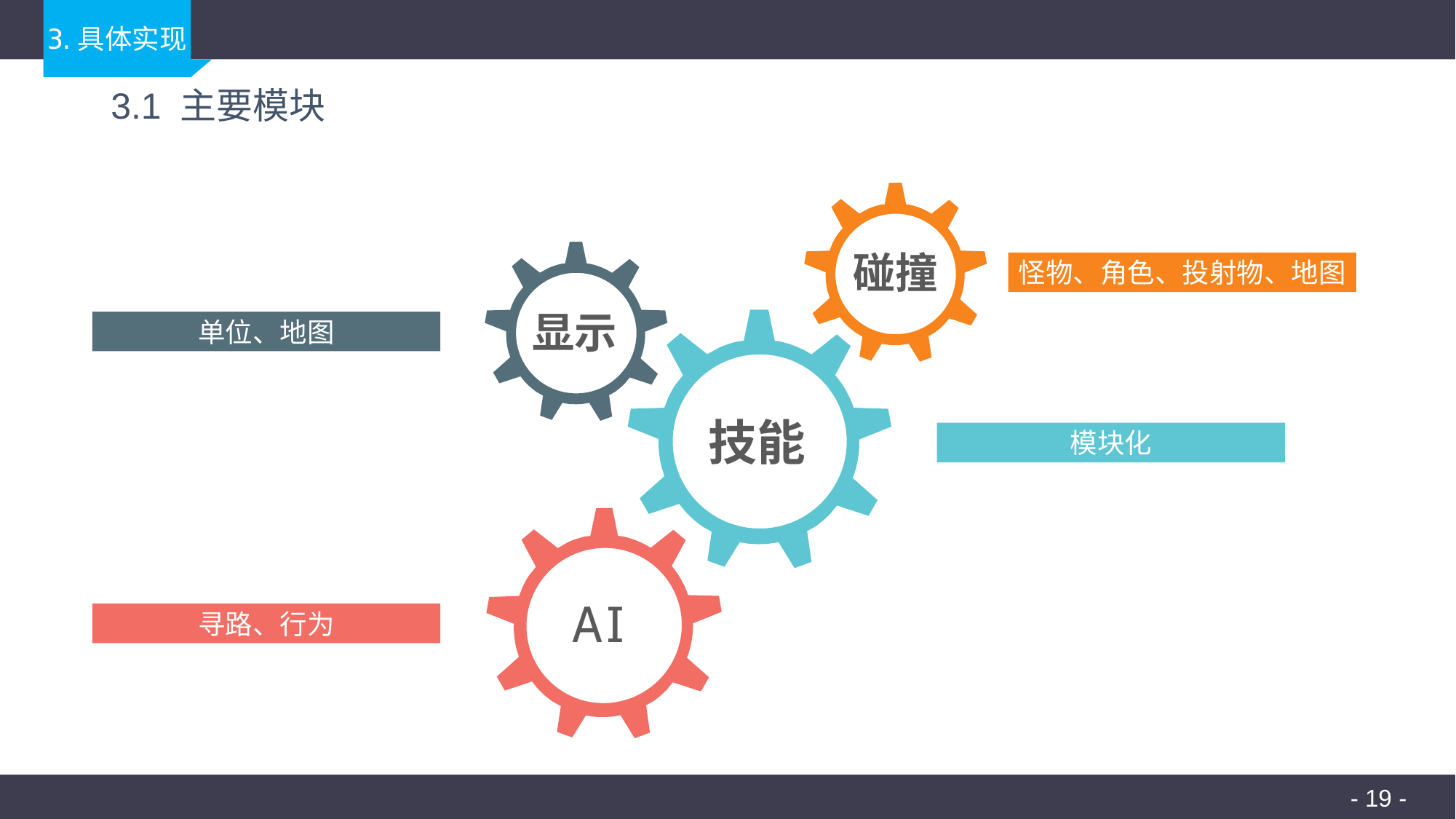

# 3.1 主要模块

碰撞

怪物、角色、投射物、地图
显示

单位、地图
技能
模块化

AI
寻路、行为